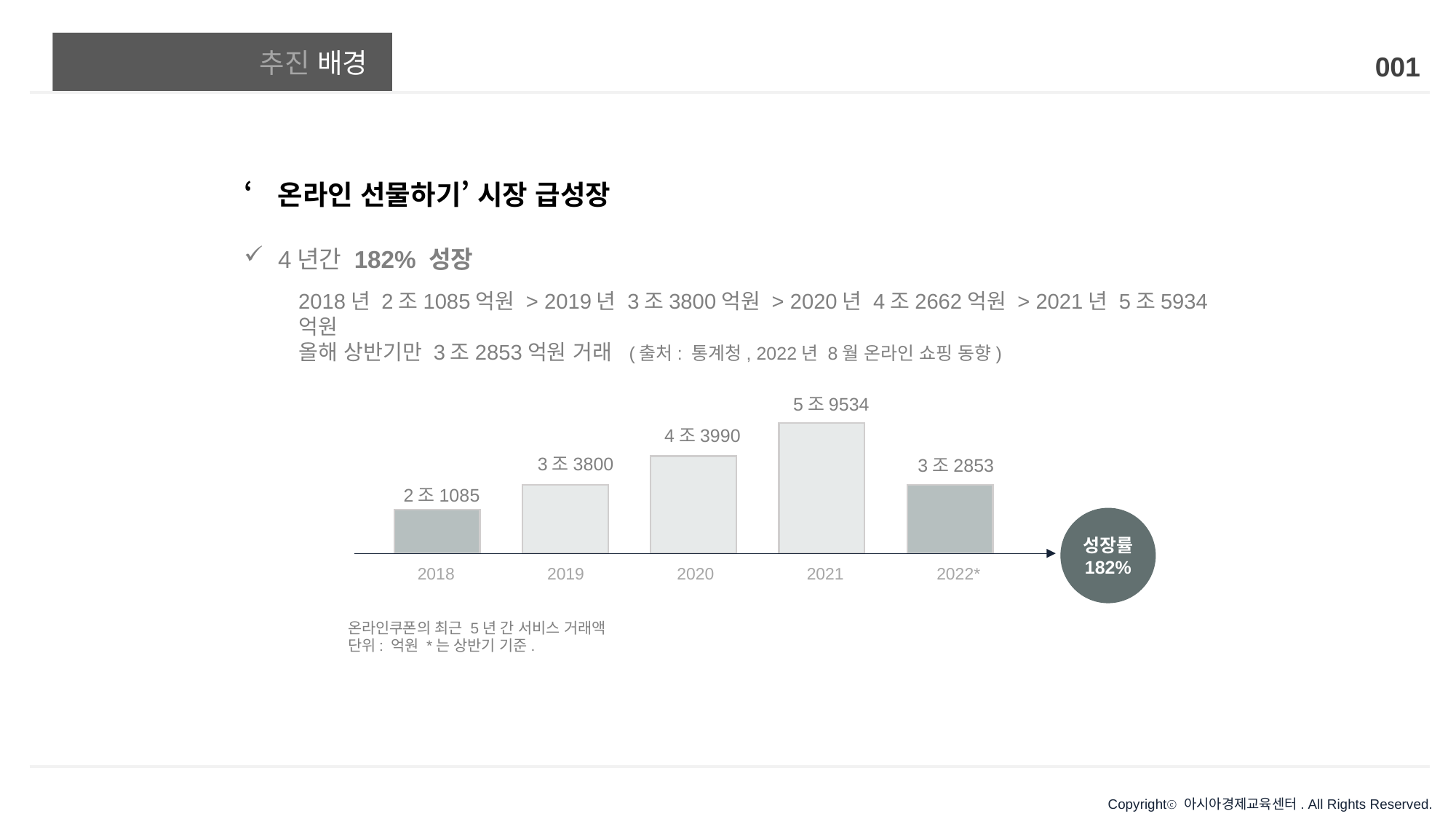

# 추진 배경
001
‘온라인 선물하기’ 시장 급성장
4년간 182% 성장

2018년 2조1085억원 > 2019년 3조3800억원 > 2020년 4조2662억원 > 2021년 5조5934억원
올해 상반기만 3조2853억원 거래  (출처: 통계청, 2022년 8월 온라인 쇼핑 동향)

5조9534
4조3990

3조3800
3조2853

2조1085

성장률
182%

2018
2019
2020
2021
2022*
온라인쿠폰의 최근 5년 간 서비스 거래액
단위: 억원 *는 상반기 기준.